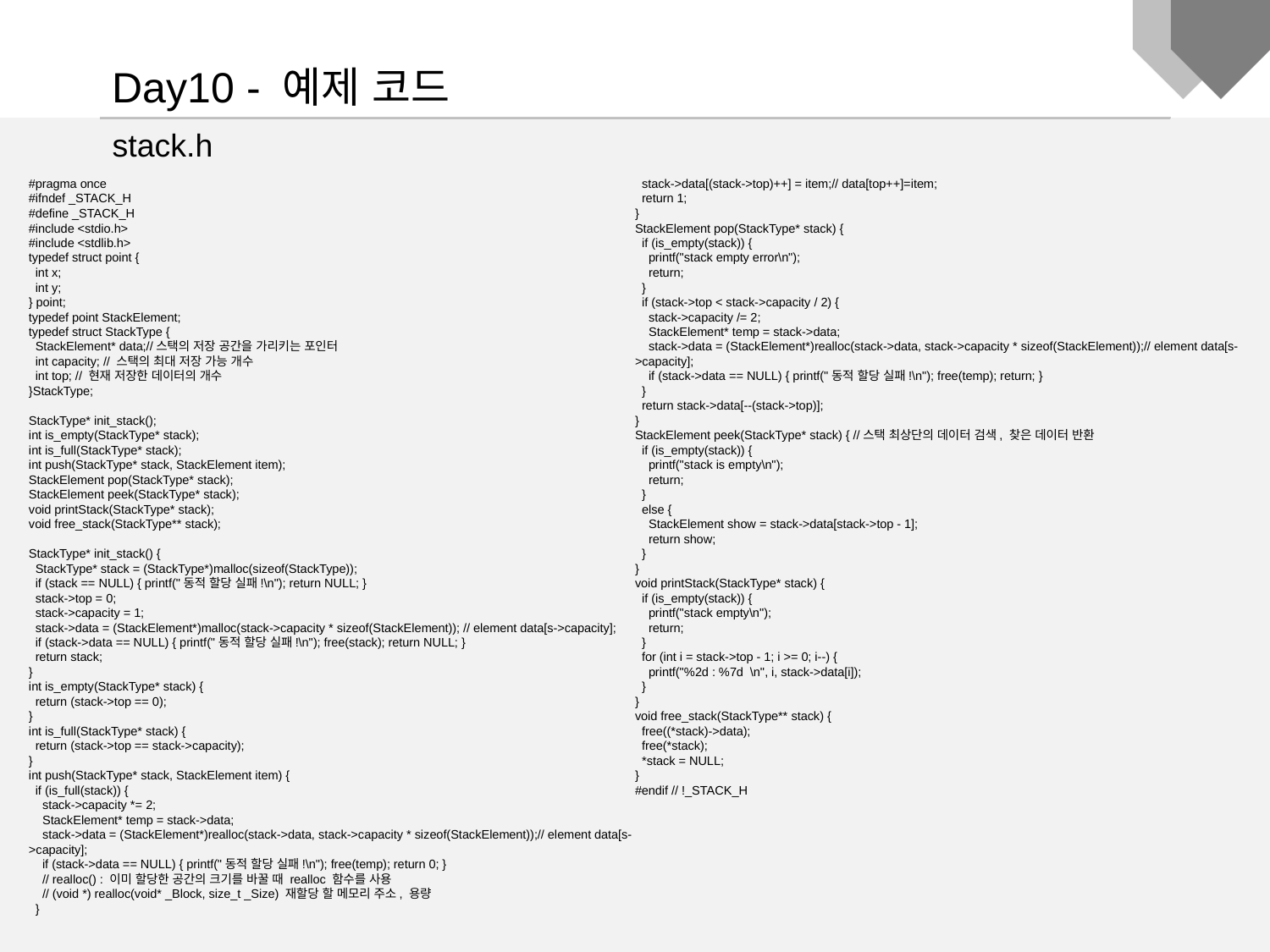

Day10 - 예제 코드
stack.h
#pragma once
#ifndef _STACK_H
#define _STACK_H
#include <stdio.h>
#include <stdlib.h>
typedef struct point {
  int x;
  int y;
} point;
typedef point StackElement;
typedef struct StackType {
  StackElement* data;//스택의 저장 공간을 가리키는 포인터
  int capacity; // 스택의 최대 저장 가능 개수
  int top; // 현재 저장한 데이터의 개수
}StackType;

StackType* init_stack();
int is_empty(StackType* stack);
int is_full(StackType* stack);
int push(StackType* stack, StackElement item);
StackElement pop(StackType* stack);
StackElement peek(StackType* stack);
void printStack(StackType* stack);
void free_stack(StackType** stack);

StackType* init_stack() {
  StackType* stack = (StackType*)malloc(sizeof(StackType));
  if (stack == NULL) { printf("동적 할당 실패!\n"); return NULL; }
  stack->top = 0;
  stack->capacity = 1;
  stack->data = (StackElement*)malloc(stack->capacity * sizeof(StackElement)); // element data[s->capacity];
  if (stack->data == NULL) { printf("동적 할당 실패!\n"); free(stack); return NULL; }
  return stack;
}
int is_empty(StackType* stack) {
  return (stack->top == 0);
}
int is_full(StackType* stack) {
  return (stack->top == stack->capacity);
}
int push(StackType* stack, StackElement item) {
  if (is_full(stack)) {
    stack->capacity *= 2;
    StackElement* temp = stack->data;
    stack->data = (StackElement*)realloc(stack->data, stack->capacity * sizeof(StackElement));// element data[s->capacity];
    if (stack->data == NULL) { printf("동적 할당 실패!\n"); free(temp); return 0; }
    // realloc() : 이미 할당한 공간의 크기를 바꿀 때 realloc 함수를 사용
    // (void *) realloc(void* _Block, size_t _Size) 재할당 할 메모리 주소, 용량
  }
  stack->data[(stack->top)++] = item;// data[top++]=item;
  return 1;
}
StackElement pop(StackType* stack) {
  if (is_empty(stack)) {
    printf("stack empty error\n");
    return;
  }
  if (stack->top < stack->capacity / 2) {
    stack->capacity /= 2;
    StackElement* temp = stack->data;
    stack->data = (StackElement*)realloc(stack->data, stack->capacity * sizeof(StackElement));// element data[s->capacity];
    if (stack->data == NULL) { printf("동적 할당 실패!\n"); free(temp); return; }
  }
  return stack->data[--(stack->top)];
}
StackElement peek(StackType* stack) { //스택 최상단의 데이터 검색, 찾은 데이터 반환
  if (is_empty(stack)) {
    printf("stack is empty\n");
    return;
  }
  else {
    StackElement show = stack->data[stack->top - 1];
    return show;
  }
}
void printStack(StackType* stack) {
  if (is_empty(stack)) {
    printf("stack empty\n");
    return;
  }
  for (int i = stack->top - 1; i >= 0; i--) {
    printf("%2d : %7d  \n", i, stack->data[i]);
  }
}
void free_stack(StackType** stack) {
  free((*stack)->data);
  free(*stack);
  *stack = NULL;
}
#endif // !_STACK_H